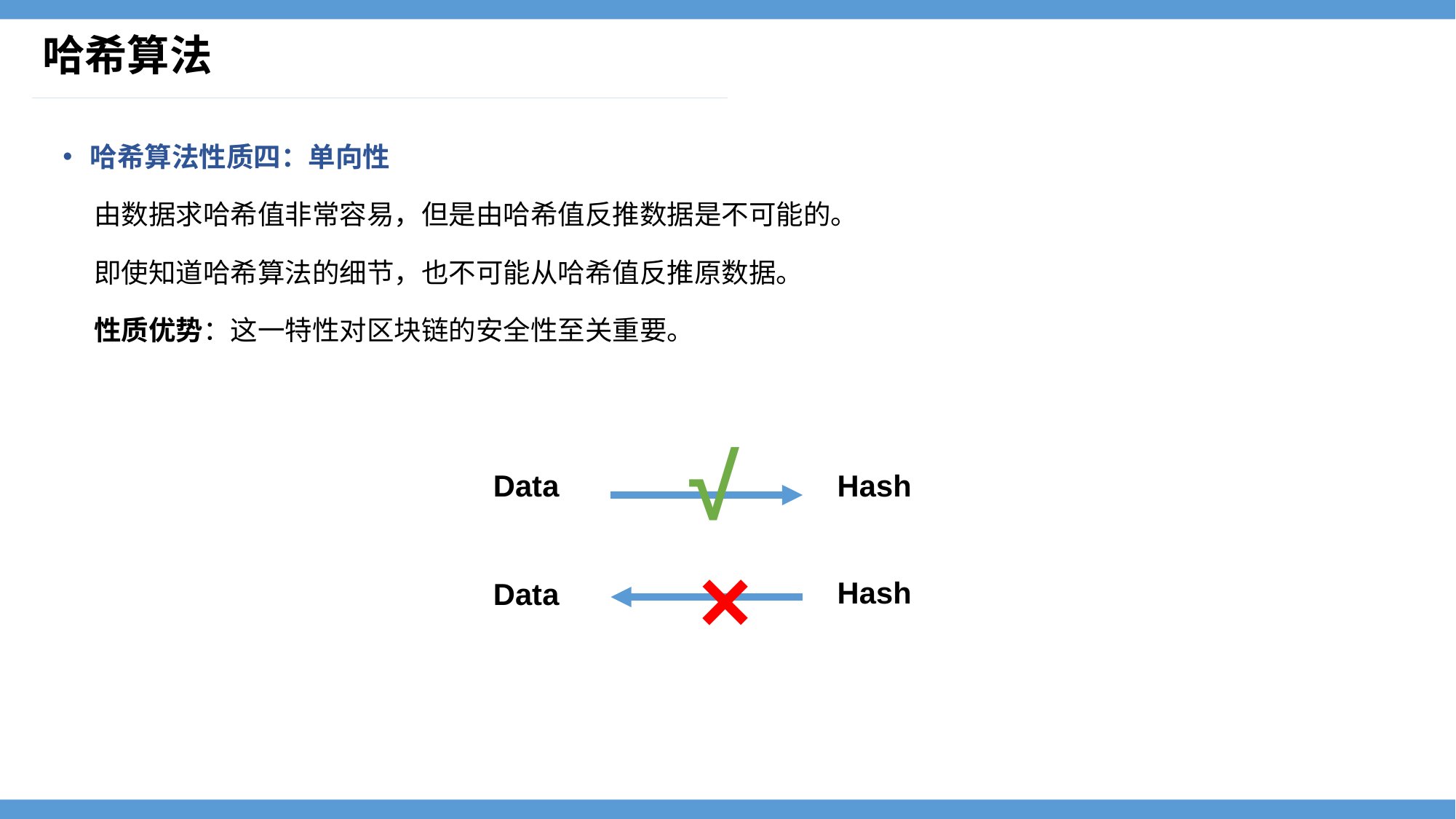

# 哈希算法
哈希算法性质四：单向性
    由数据求哈希值非常容易，但是由哈希值反推数据是不可能的。
    即使知道哈希算法的细节，也不可能从哈希值反推原数据。
    性质优势：这一特性对区块链的安全性至关重要。
√
Data
Hash
×
Hash
Data